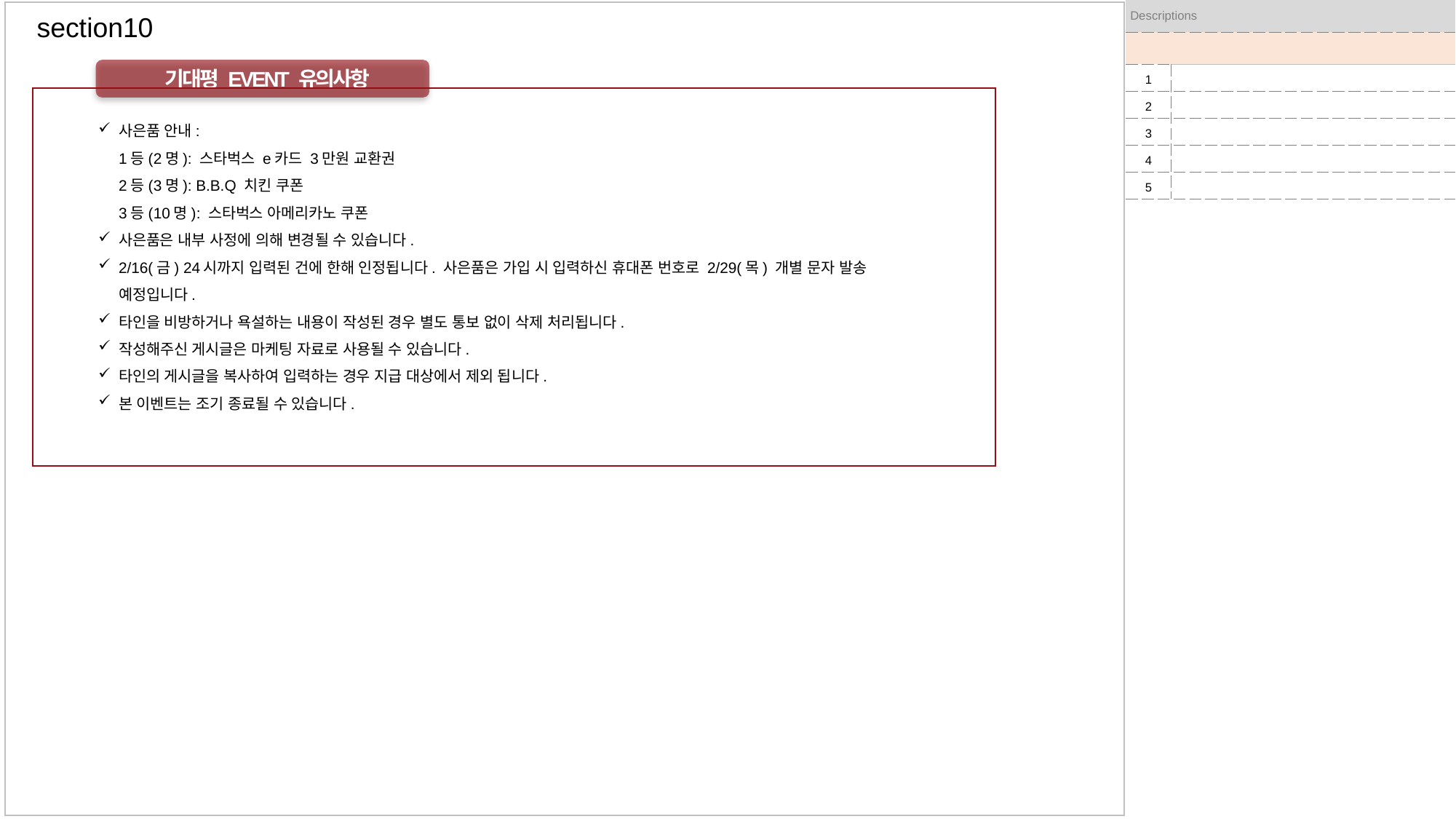

| Descriptions |  |
| --- | --- |
|  |  |
| 1 |  |
| 2 |  |
| 3 |  |
| 4 |  |
| 5 |  |
section10

기대평 EVENT 유의사항

사은품 안내:
1등(2명): 스타벅스 e카드 3만원 교환권
2등(3명): B.B.Q 치킨 쿠폰
3등(10명): 스타벅스 아메리카노 쿠폰
사은품은 내부 사정에 의해 변경될 수 있습니다.
2/16(금) 24시까지 입력된 건에 한해 인정됩니다. 사은품은 가입 시 입력하신 휴대폰 번호로 2/29(목) 개별 문자 발송 예정입니다.
타인을 비방하거나 욕설하는 내용이 작성된 경우 별도 통보 없이 삭제 처리됩니다.
작성해주신 게시글은 마케팅 자료로 사용될 수 있습니다.
타인의 게시글을 복사하여 입력하는 경우 지급 대상에서 제외 됩니다.
본 이벤트는 조기 종료될 수 있습니다.